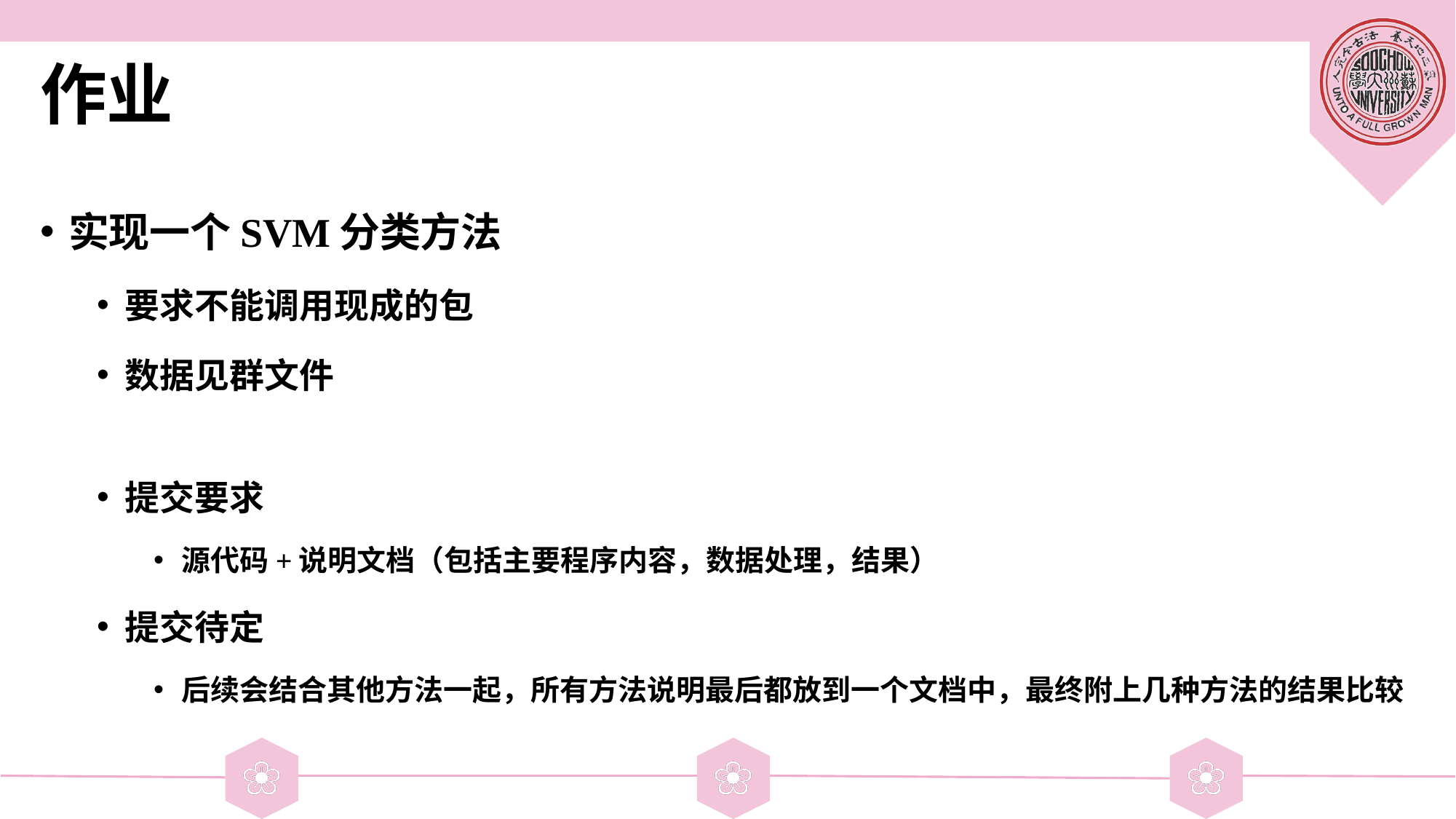

# 作业
实现一个SVM分类方法
要求不能调用现成的包
数据见群文件

提交要求
源代码+说明文档（包括主要程序内容，数据处理，结果）
提交待定
后续会结合其他方法一起，所有方法说明最后都放到一个文档中，最终附上几种方法的结果比较